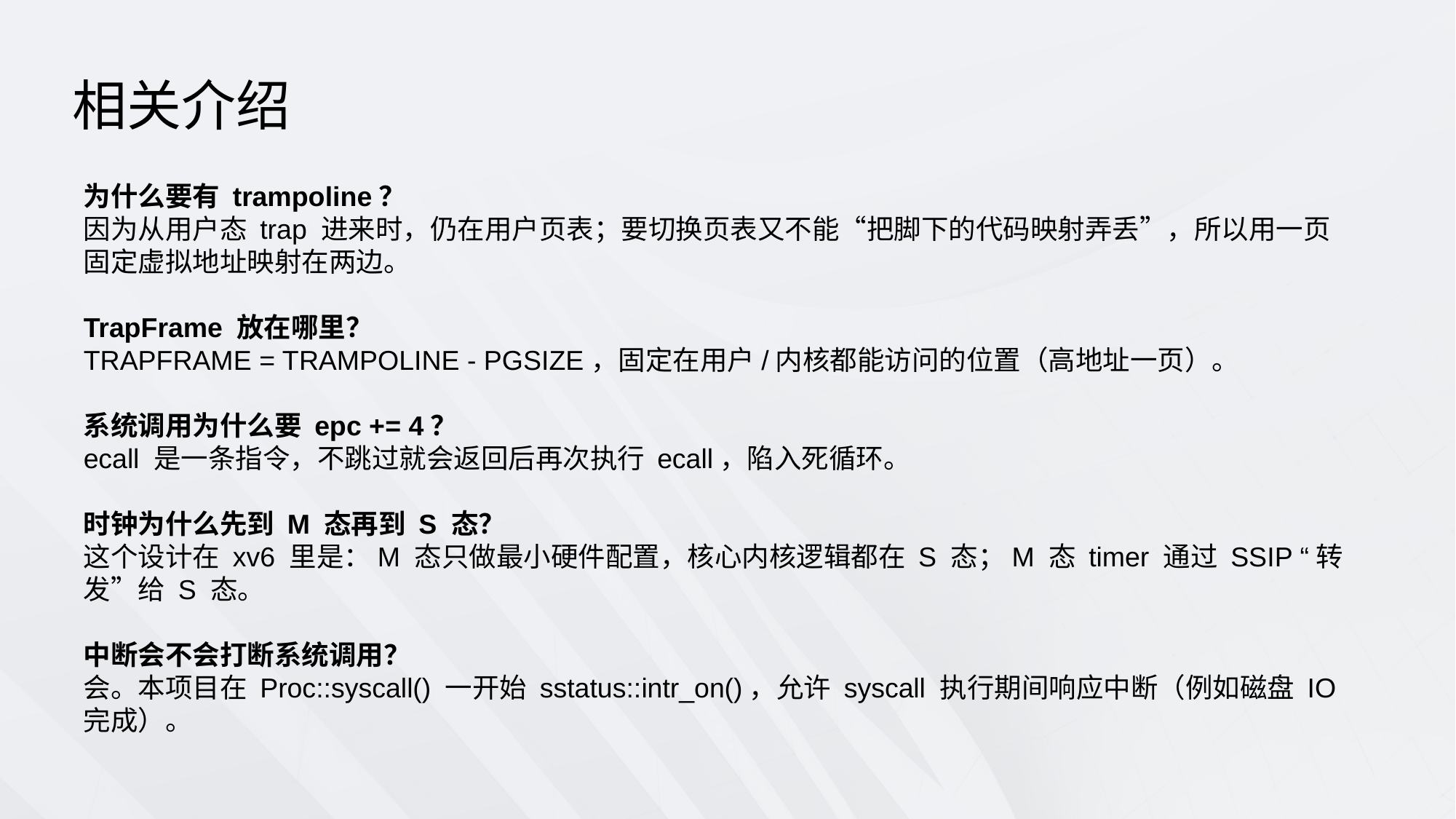

相关介绍
为什么要有 trampoline？
因为从用户态 trap 进来时，仍在用户页表；要切换页表又不能“把脚下的代码映射弄丢”，所以用一页固定虚拟地址映射在两边。

TrapFrame 放在哪里？
TRAPFRAME = TRAMPOLINE - PGSIZE，固定在用户/内核都能访问的位置（高地址一页）。

系统调用为什么要 epc += 4？
ecall 是一条指令，不跳过就会返回后再次执行 ecall，陷入死循环。

时钟为什么先到 M 态再到 S 态？
这个设计在 xv6 里是：M 态只做最小硬件配置，核心内核逻辑都在 S 态；M 态 timer 通过 SSIP “转发”给 S 态。

中断会不会打断系统调用？
会。本项目在 Proc::syscall() 一开始 sstatus::intr_on()，允许 syscall 执行期间响应中断（例如磁盘 IO 完成）。